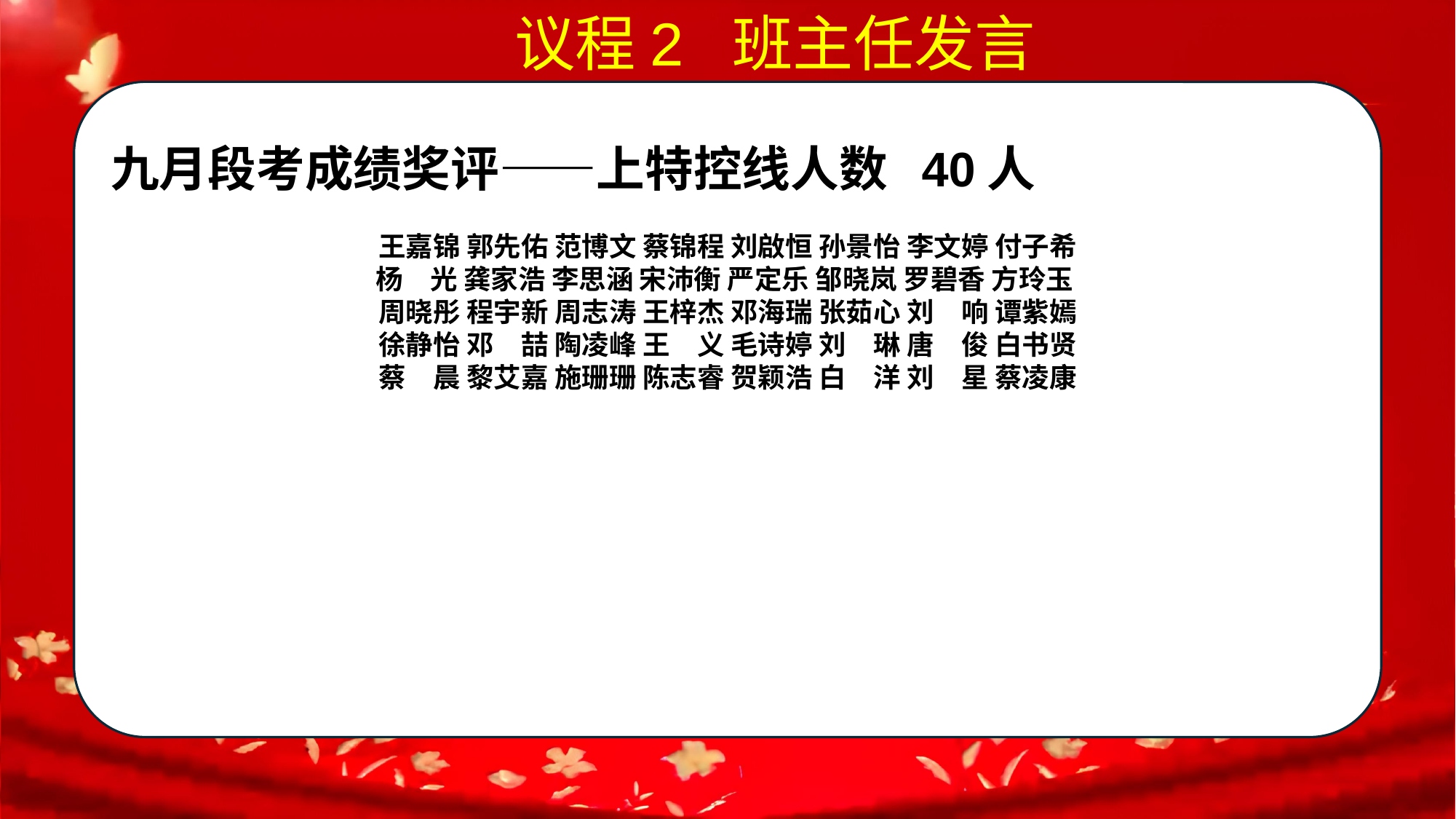

议程2  班主任发言

九月段考成绩奖评——上特控线人数  40人

王嘉锦 郭先佑 范博文 蔡锦程 刘啟恒 孙景怡 李文婷 付子希
杨　光 龚家浩 李思涵 宋沛衡 严定乐 邹晓岚 罗碧香 方玲玉
周晓彤 程宇新 周志涛 王梓杰 邓海瑞 张茹心 刘　响 谭紫嫣
徐静怡 邓　喆 陶凌峰 王　义 毛诗婷 刘　琳 唐　俊 白书贤
蔡　晨 黎艾嘉 施珊珊 陈志睿 贺颖浩 白　洋 刘　星 蔡凌康